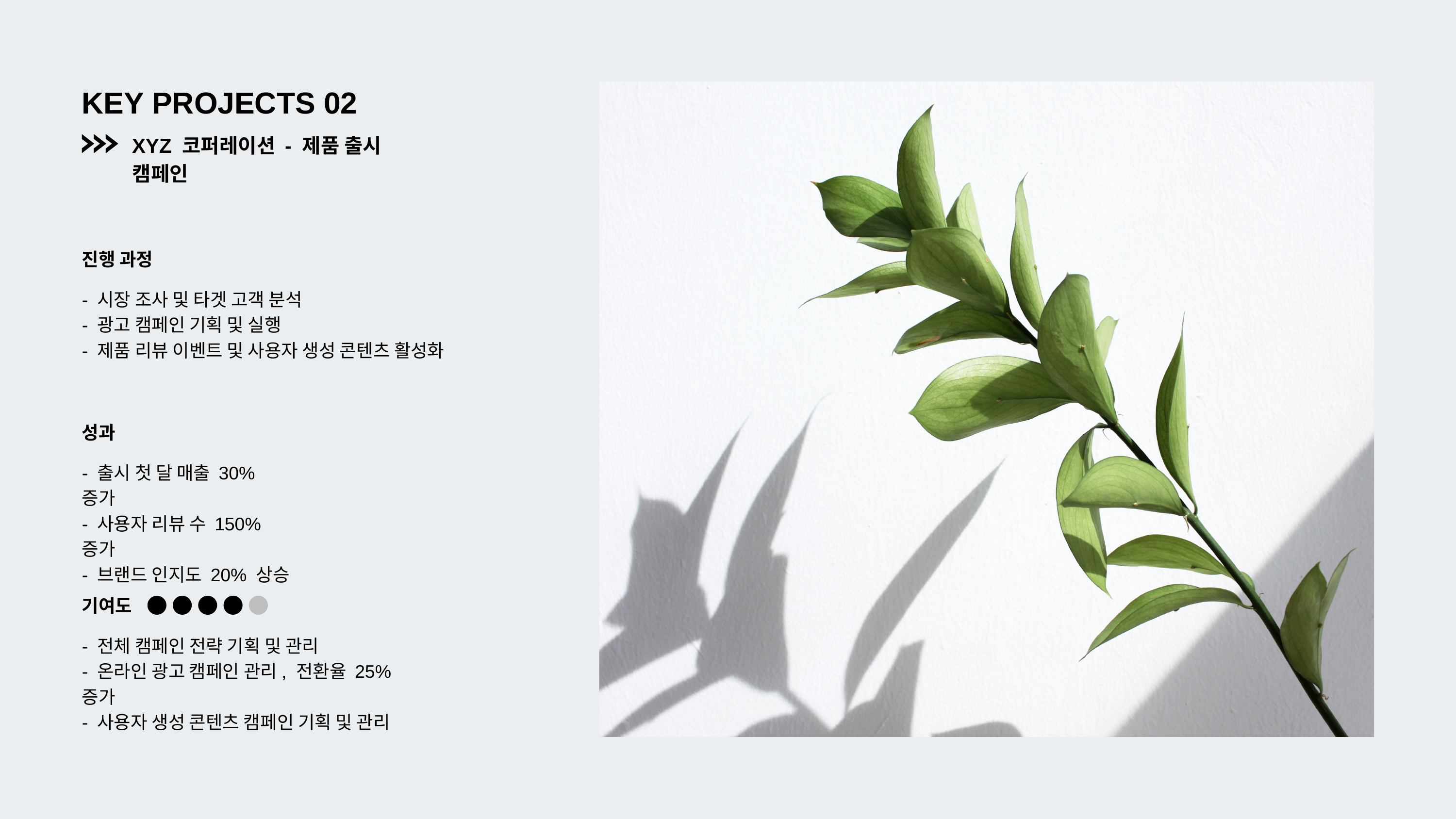

KEY PROJECTS 02

XYZ 코퍼레이션 - 제품 출시 캠페인

진행 과정
- 시장 조사 및 타겟 고객 분석
- 광고 캠페인 기획 및 실행
- 제품 리뷰 이벤트 및 사용자 생성 콘텐츠 활성화
성과
- 출시 첫 달 매출 30% 증가
- 사용자 리뷰 수 150% 증가
- 브랜드 인지도 20% 상승
기여도

- 전체 캠페인 전략 기획 및 관리
- 온라인 광고 캠페인 관리, 전환율 25% 증가
- 사용자 생성 콘텐츠 캠페인 기획 및 관리